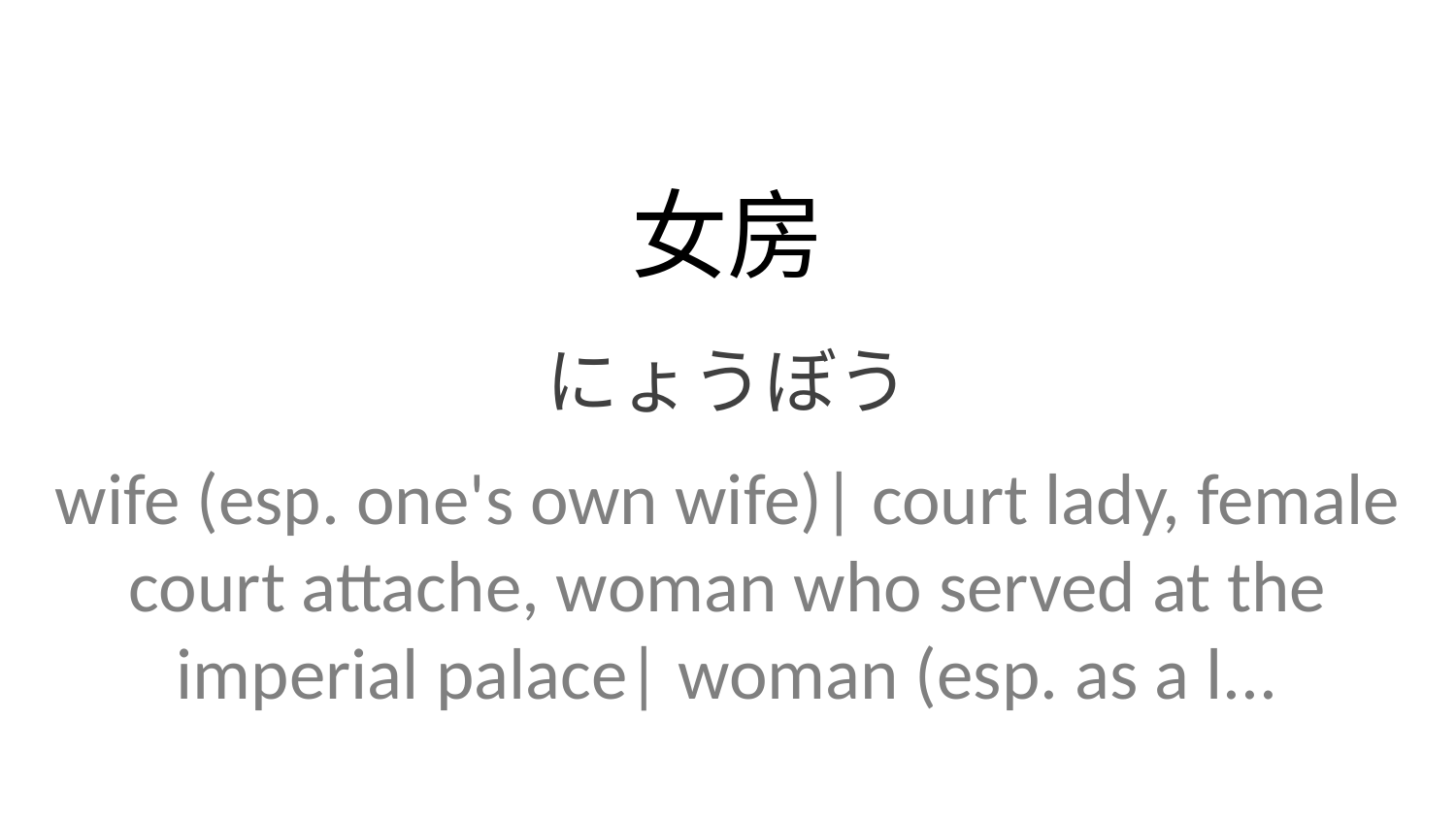

女房

にょうぼう
wife (esp. one's own wife)| court lady, female court attache, woman who served at the imperial palace| woman (esp. as a l...